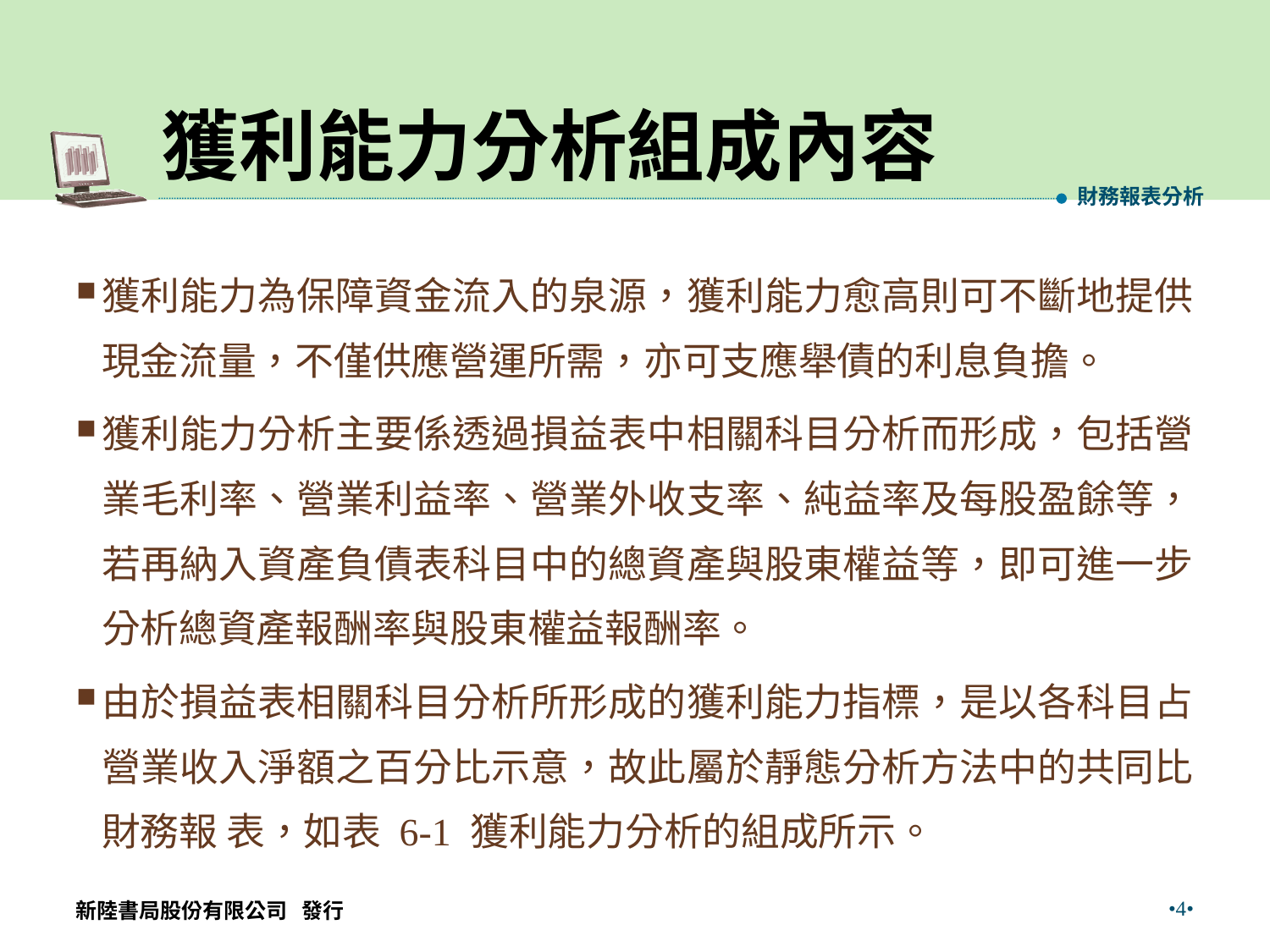

# 獲利能力分析組成內容
財務報表分析
獲利能力為保障資金流入的泉源，獲利能力愈高則可不斷地提供現金流量，不僅供應營運所需，亦可支應舉債的利息負擔。
獲利能力分析主要係透過損益表中相關科目分析而形成，包括營業毛利率、營業利益率、營業外收支率、純益率及每股盈餘等，若再納入資產負債表科目中的總資產與股東權益等，即可進一步分析總資產報酬率與股東權益報酬率。
由於損益表相關科目分析所形成的獲利能力指標，是以各科目占 營業收入淨額之百分比示意，故此屬於靜態分析方法中的共同比財務報 表，如表 6-1 獲利能力分析的組成所示。
•4•